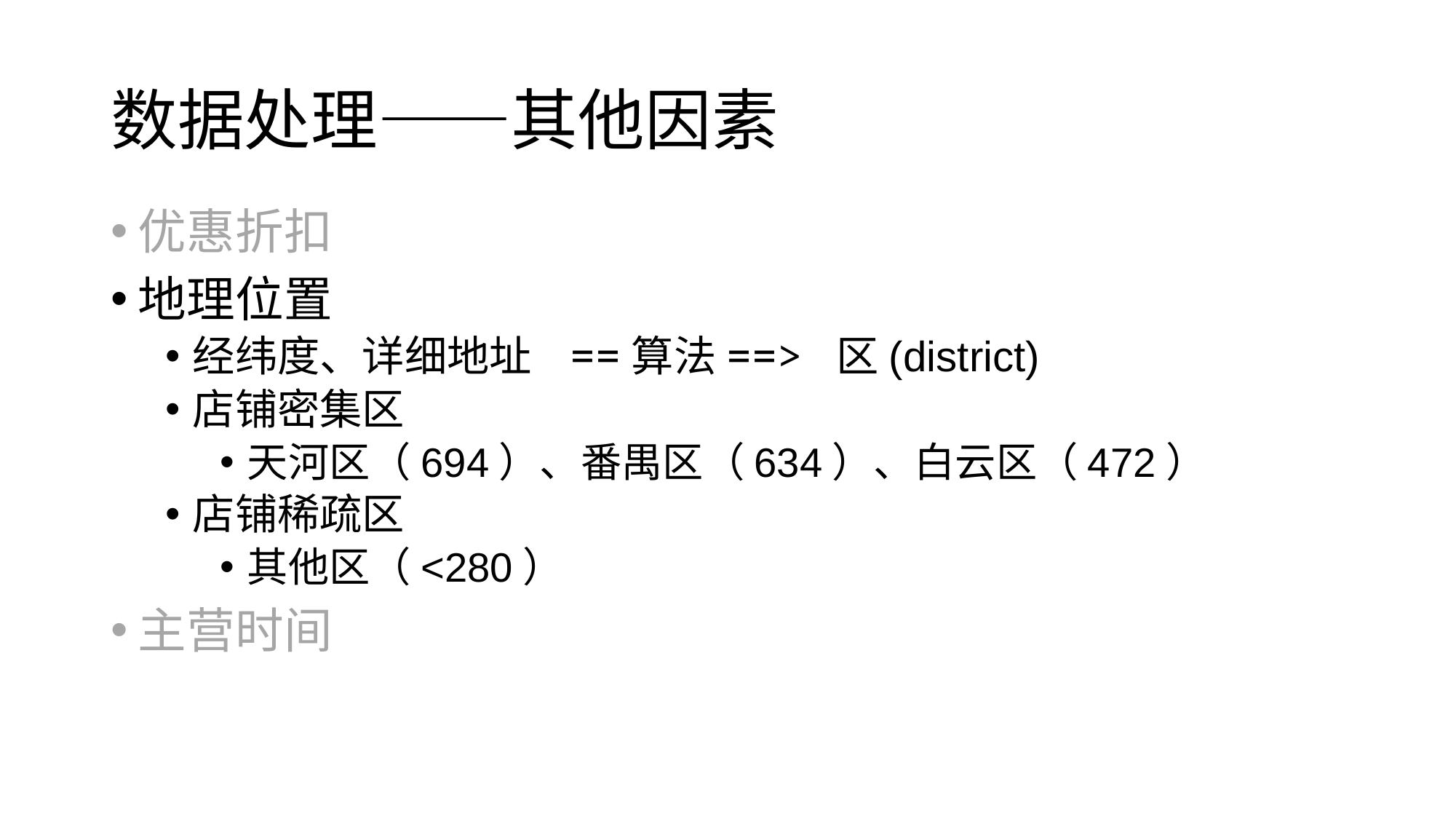

# 数据处理——其他因素
优惠折扣
地理位置
经纬度、详细地址   ==算法==>  区(district)
店铺密集区
天河区（694）、番禺区（634）、白云区（472）
店铺稀疏区
其他区（<280）
主营时间